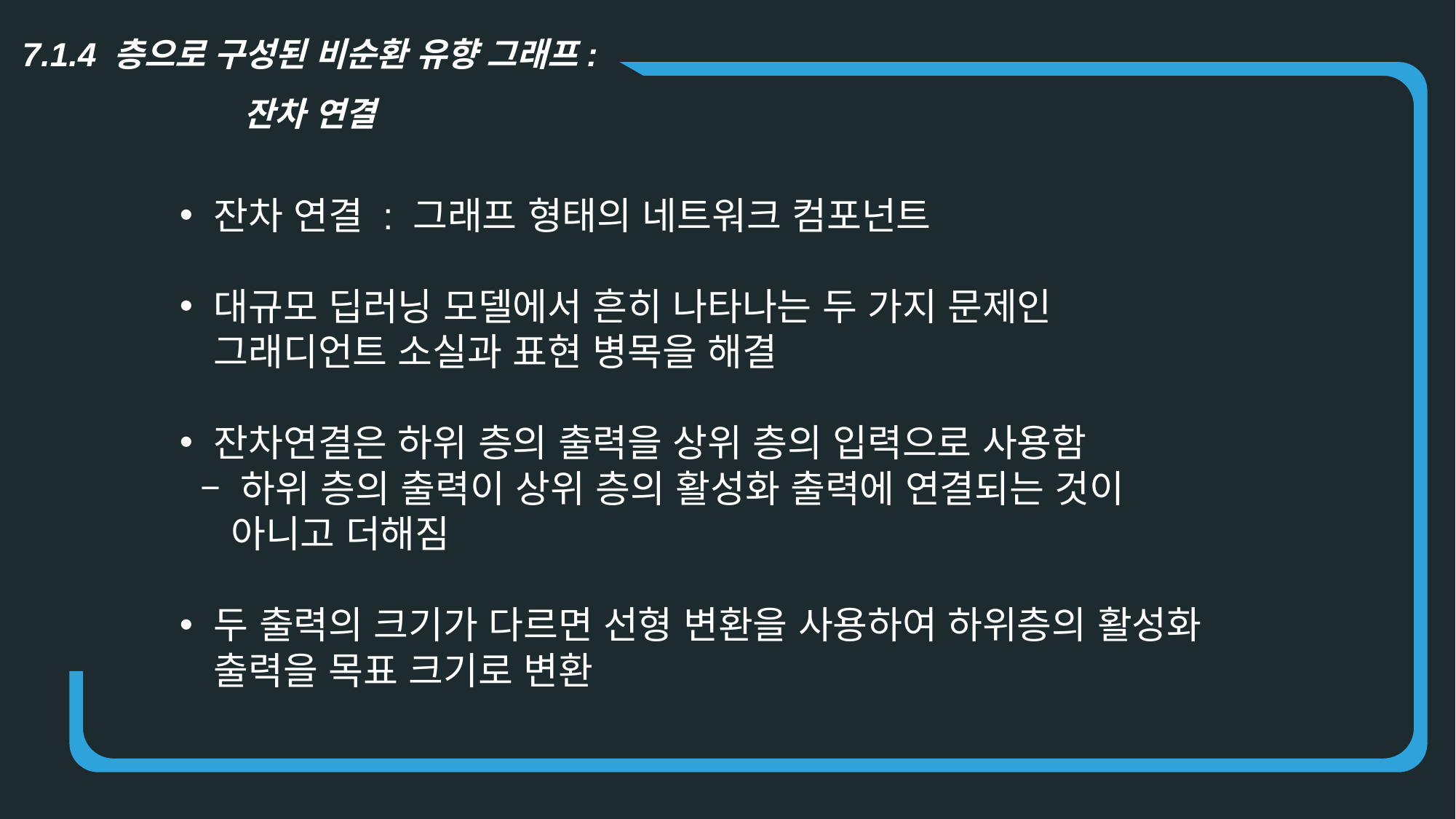

7.1.4 층으로 구성된 비순환 유향 그래프:
잔차 연결

잔차 연결 : 그래프 형태의 네트워크 컴포넌트

대규모 딥러닝 모델에서 흔히 나타나는 두 가지 문제인 그래디언트 소실과 표현 병목을 해결

잔차연결은 하위 층의 출력을 상위 층의 입력으로 사용함
  – 하위 층의 출력이 상위 층의 활성화 출력에 연결되는 것이
    아니고 더해짐

두 출력의 크기가 다르면 선형 변환을 사용하여 하위층의 활성화 출력을 목표 크기로 변환